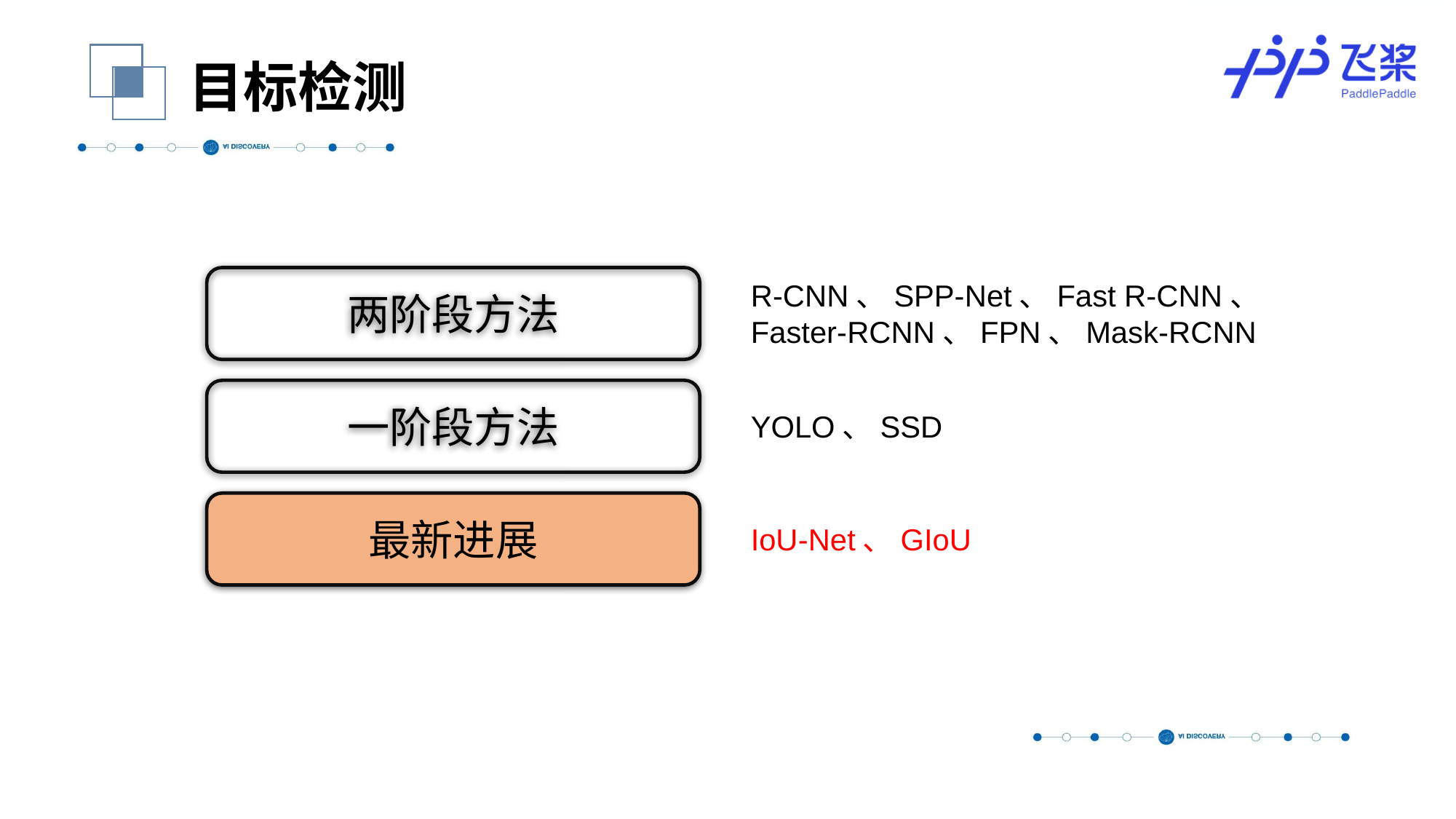

目标检测
两阶段方法
R-CNN、SPP-Net、Fast R-CNN、
Faster-RCNN、FPN、Mask-RCNN
一阶段方法
YOLO、SSD
最新进展
IoU-Net、GIoU